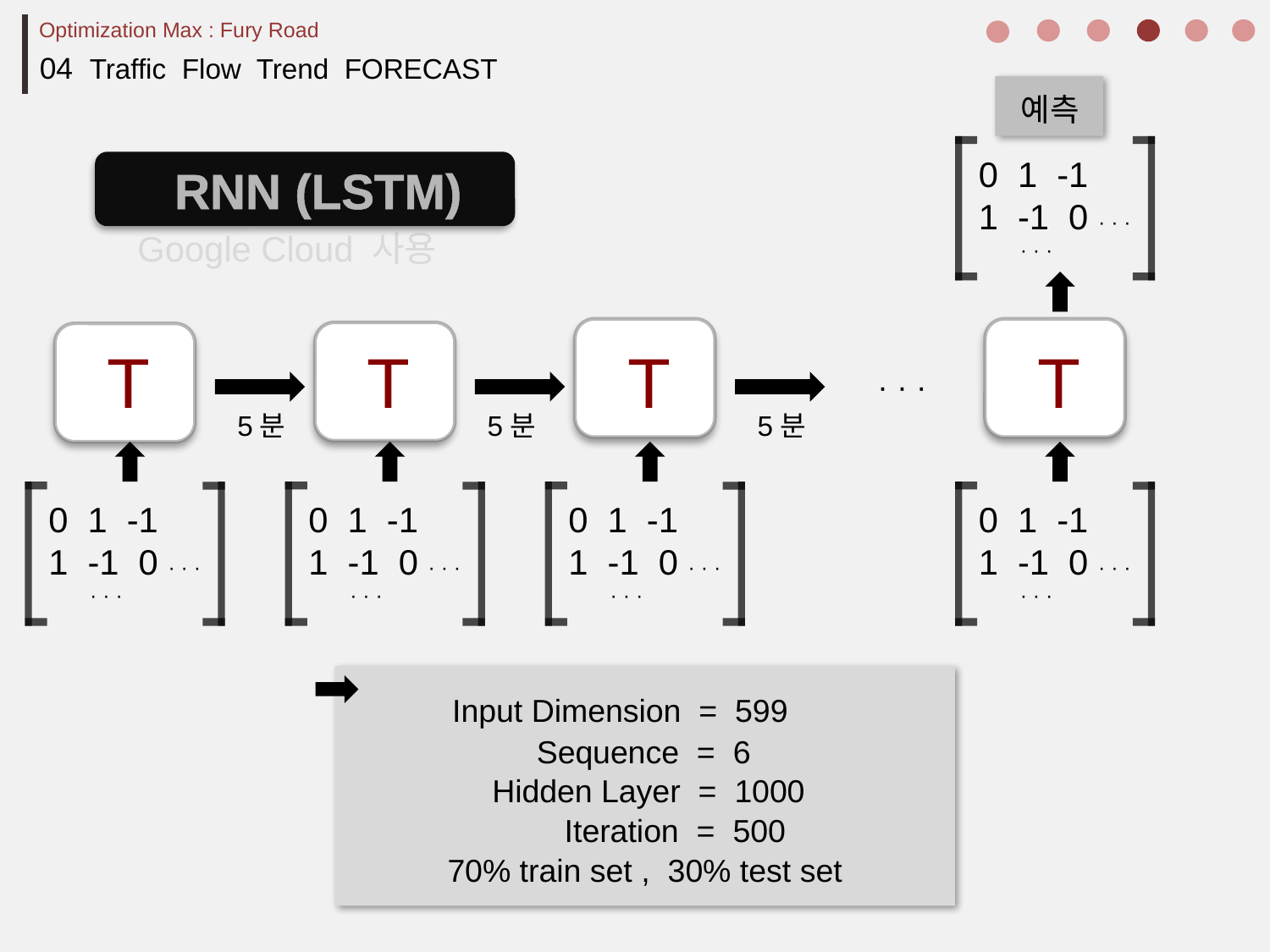

Optimization Max : Fury Road

04  Traffic  Flow  Trend  FORECAST

예측

0  1  -1
1  -1  0 · · ·
       · · ·

✱ RNN (LSTM)
Google Cloud 사용

T

T
T
T
· · ·

5분
5분
5분

0  1  -1
1  -1  0 · · ·
       · · ·

0  1  -1
1  -1  0 · · ·
       · · ·

0  1  -1
1  -1  0 · · ·
       · · ·

0  1  -1
1  -1  0 · · ·
       · · ·

 Input Dimension  =  599
 Sequence  =  6
 Hidden Layer  =  1000
 Iteration  =  500
 70% train set ,  30% test set